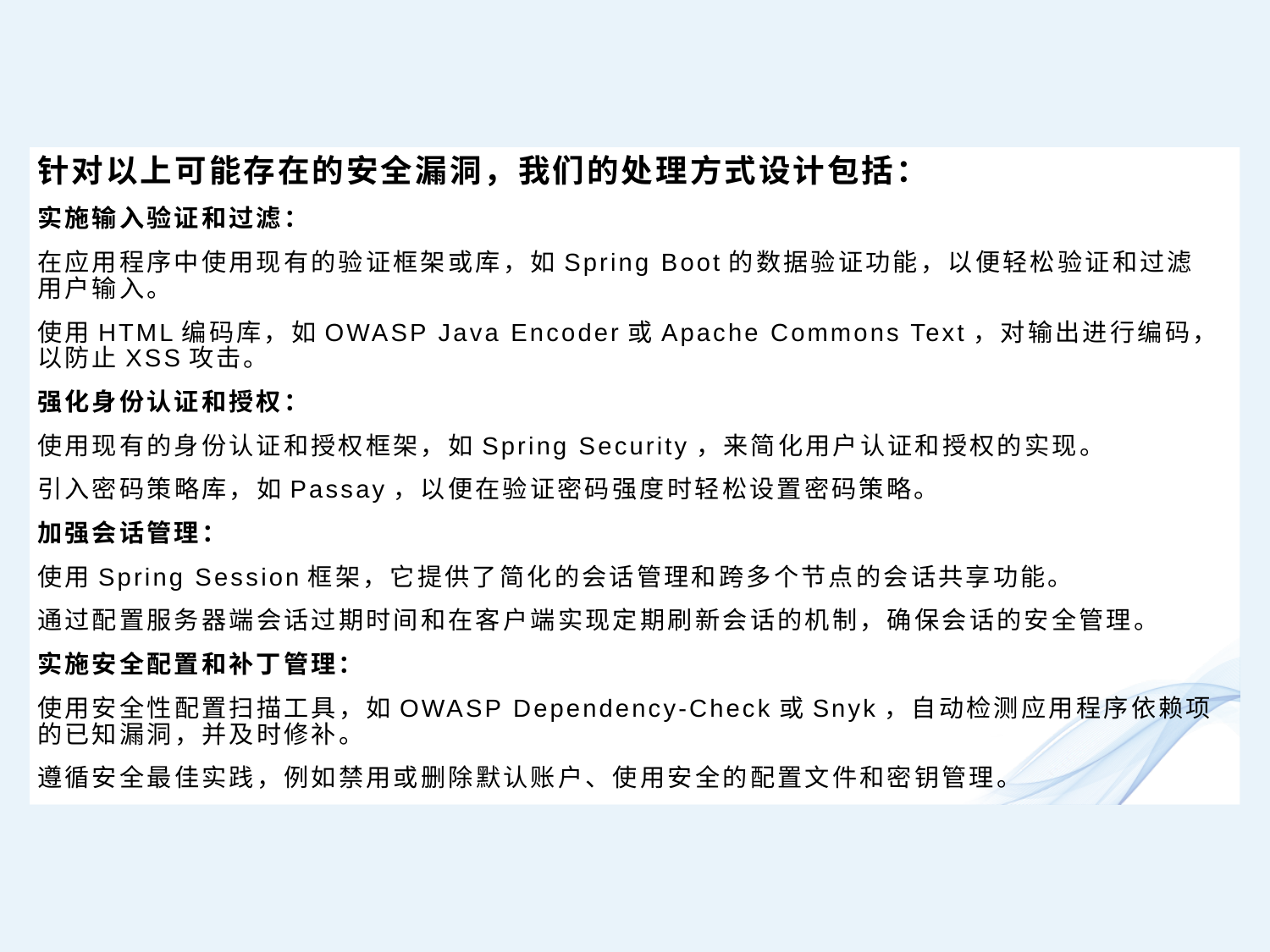

针对以上可能存在的安全漏洞，我们的处理方式设计包括：
实施输入验证和过滤：
在应用程序中使用现有的验证框架或库，如Spring Boot的数据验证功能，以便轻松验证和过滤用户输入。
使用HTML编码库，如OWASP Java Encoder或Apache Commons Text，对输出进行编码，以防止XSS攻击。
强化身份认证和授权：
使用现有的身份认证和授权框架，如Spring Security，来简化用户认证和授权的实现。
引入密码策略库，如Passay，以便在验证密码强度时轻松设置密码策略。
加强会话管理：
使用Spring Session框架，它提供了简化的会话管理和跨多个节点的会话共享功能。
通过配置服务器端会话过期时间和在客户端实现定期刷新会话的机制，确保会话的安全管理。
实施安全配置和补丁管理：
使用安全性配置扫描工具，如OWASP Dependency-Check或Snyk，自动检测应用程序依赖项的已知漏洞，并及时修补。
遵循安全最佳实践，例如禁用或删除默认账户、使用安全的配置文件和密钥管理。